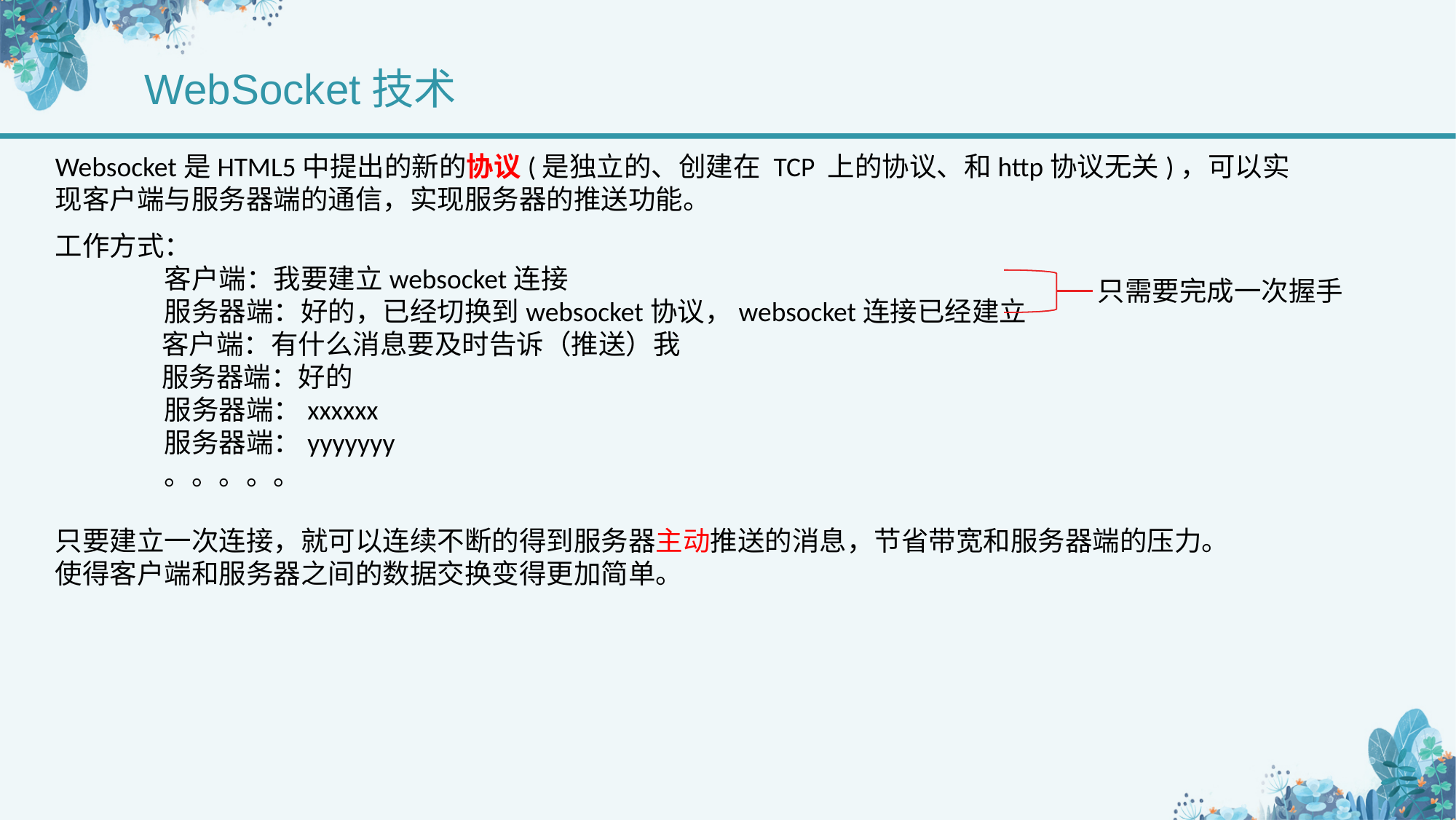

WebSocket技术

Websocket是HTML5中提出的新的协议(是独立的、创建在 TCP 上的协议、和http协议无关)，可以实现客户端与服务器端的通信，实现服务器的推送功能。
工作方式：
	客户端：我要建立websocket连接
　　　　服务器端：好的，已经切换到websocket协议，websocket连接已经建立
　　 　   客户端：有什么消息要及时告诉（推送）我
　　　    服务器端：好的
　　　　服务器端：xxxxxx
　　　　服务器端：yyyyyyy
　　　　。。。。。

只要建立一次连接，就可以连续不断的得到服务器主动推送的消息，节省带宽和服务器端的压力。
使得客户端和服务器之间的数据交换变得更加简单。
只需要完成一次握手